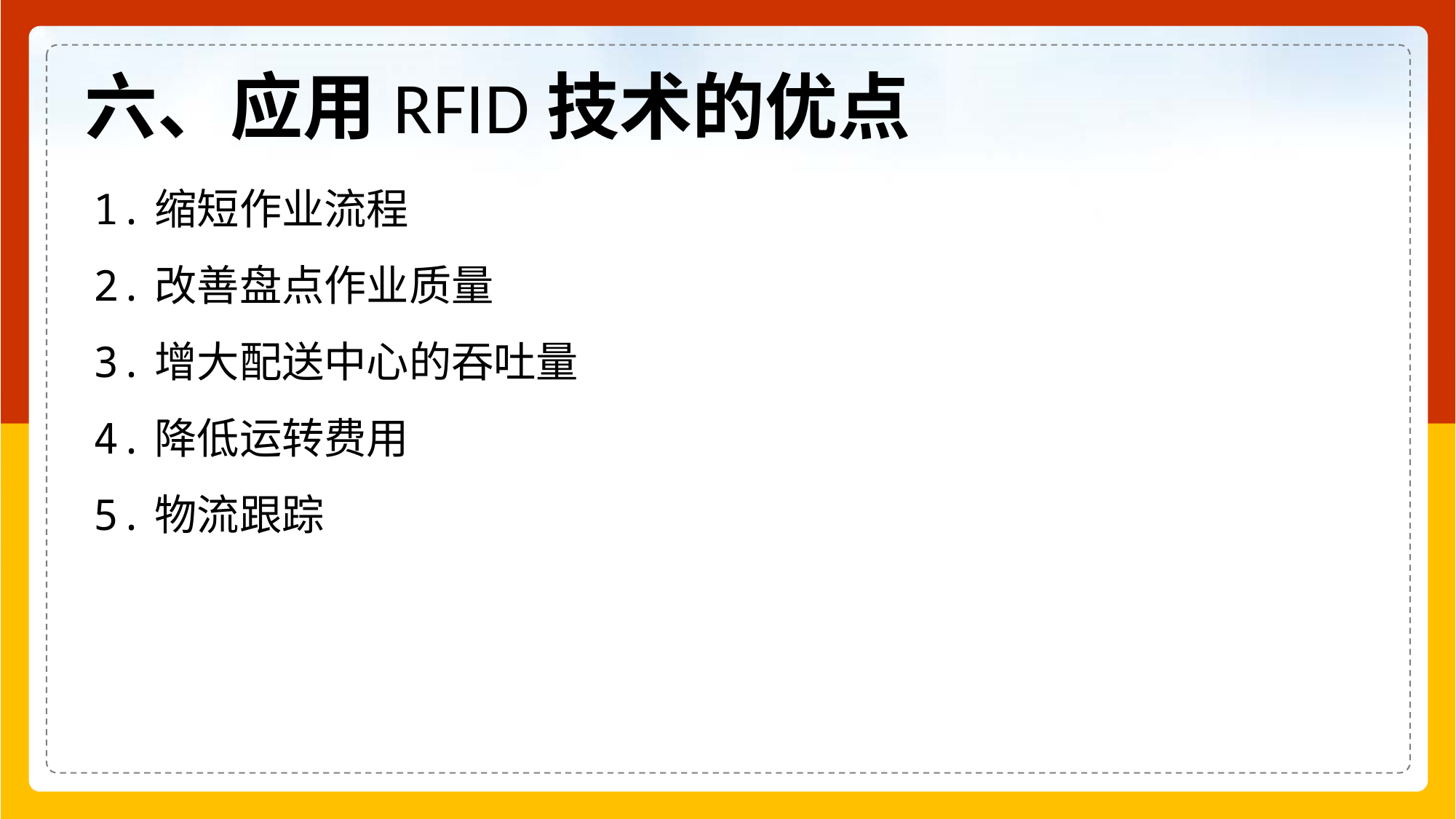

六、应用RFID技术的优点
1.缩短作业流程
2.改善盘点作业质量
3.增大配送中心的吞吐量
4.降低运转费用
5.物流跟踪